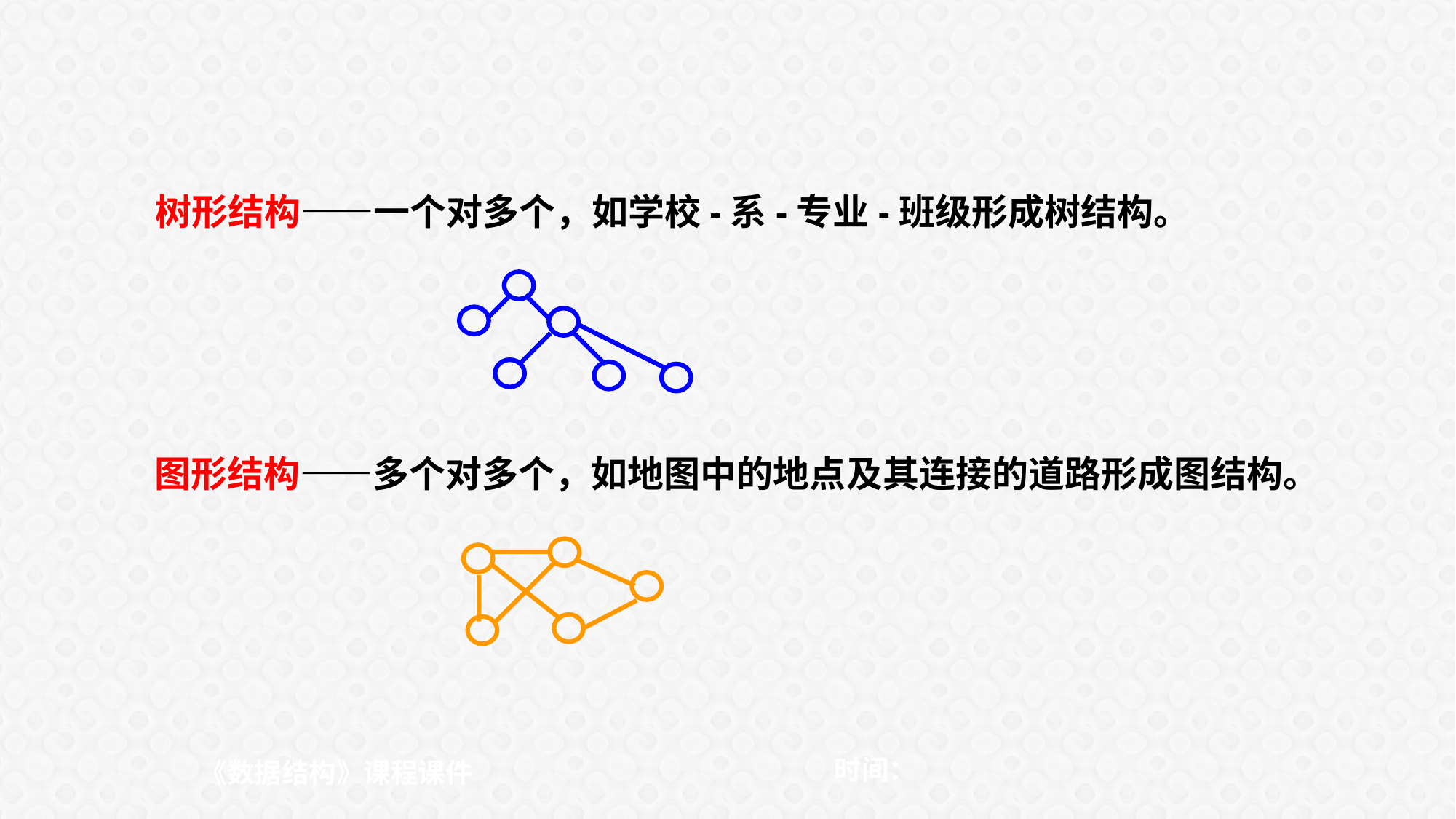

树形结构——一个对多个，如学校-系-专业-班级形成树结构。

图形结构——多个对多个，如地图中的地点及其连接的道路形成图结构。

时间：
《数据结构》课程课件